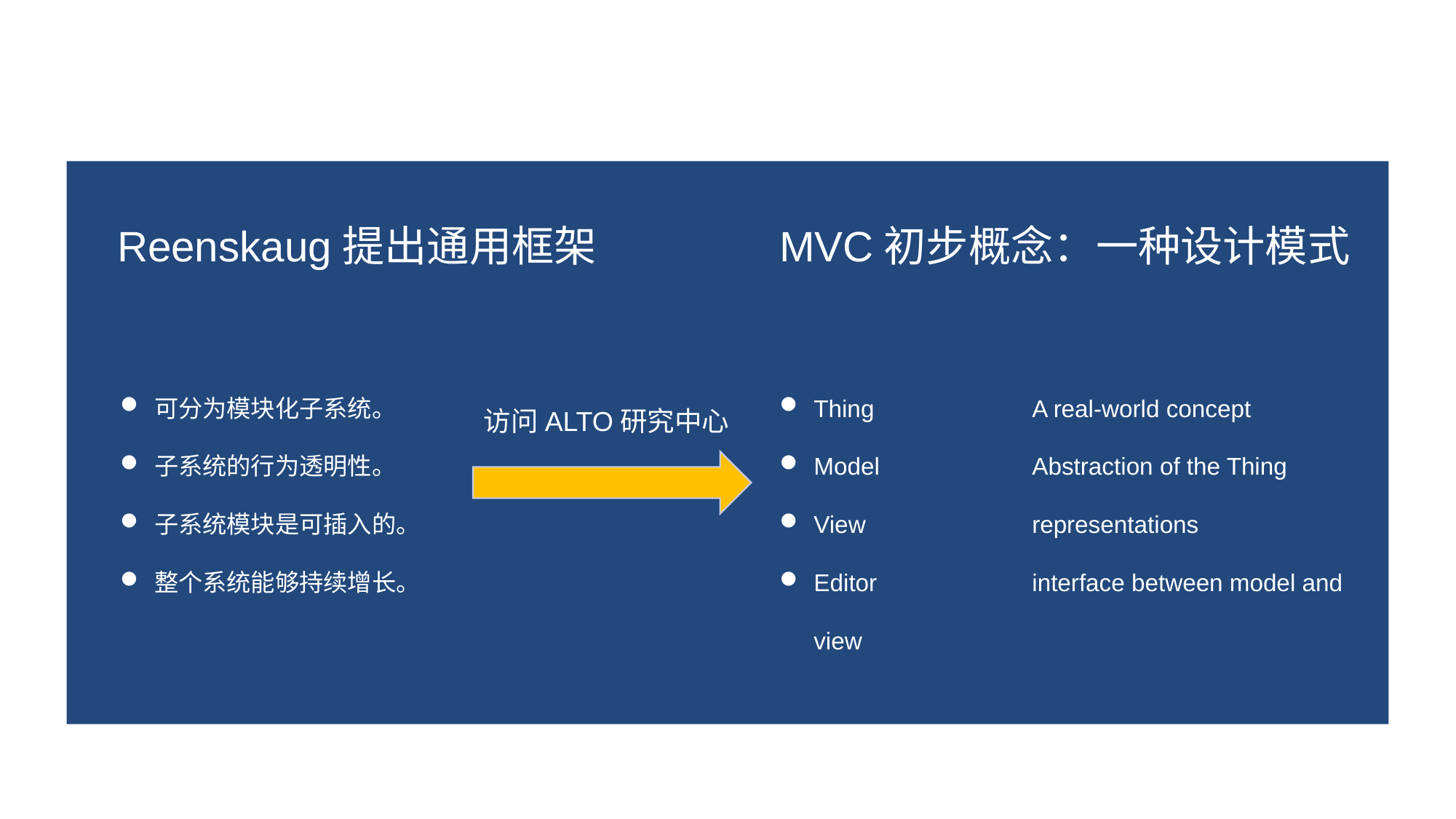

Reenskaug提出通用框架
MVC初步概念：一种设计模式
可分为模块化子系统。
子系统的行为透明性。
子系统模块是可插入的。
整个系统能够持续增长。
Thing	   	A real-world concept
Model		Abstraction of the Thing
View		representations
Editor		interface between model and view
访问ALTO研究中心